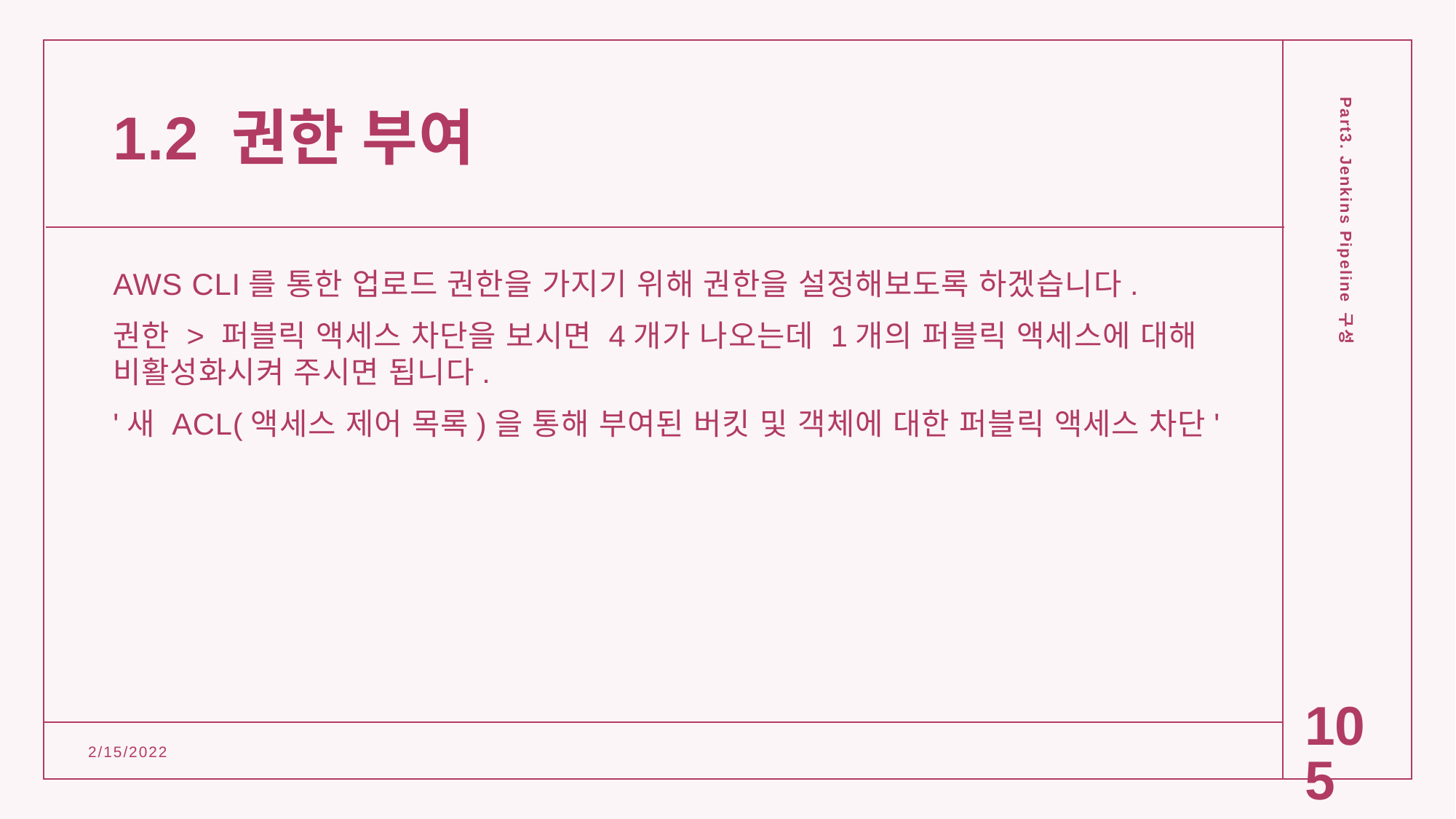

# 1.2 권한 부여
AWS CLI를 통한 업로드 권한을 가지기 위해 권한을 설정해보도록 하겠습니다.
권한 > 퍼블릭 액세스 차단을 보시면 4개가 나오는데 1개의 퍼블릭 액세스에 대해 비활성화시켜 주시면 됩니다.
'새 ACL(액세스 제어 목록)을 통해 부여된 버킷 및 객체에 대한 퍼블릭 액세스 차단'
Part3. Jenkins Pipeline 구성
105
2/15/2022